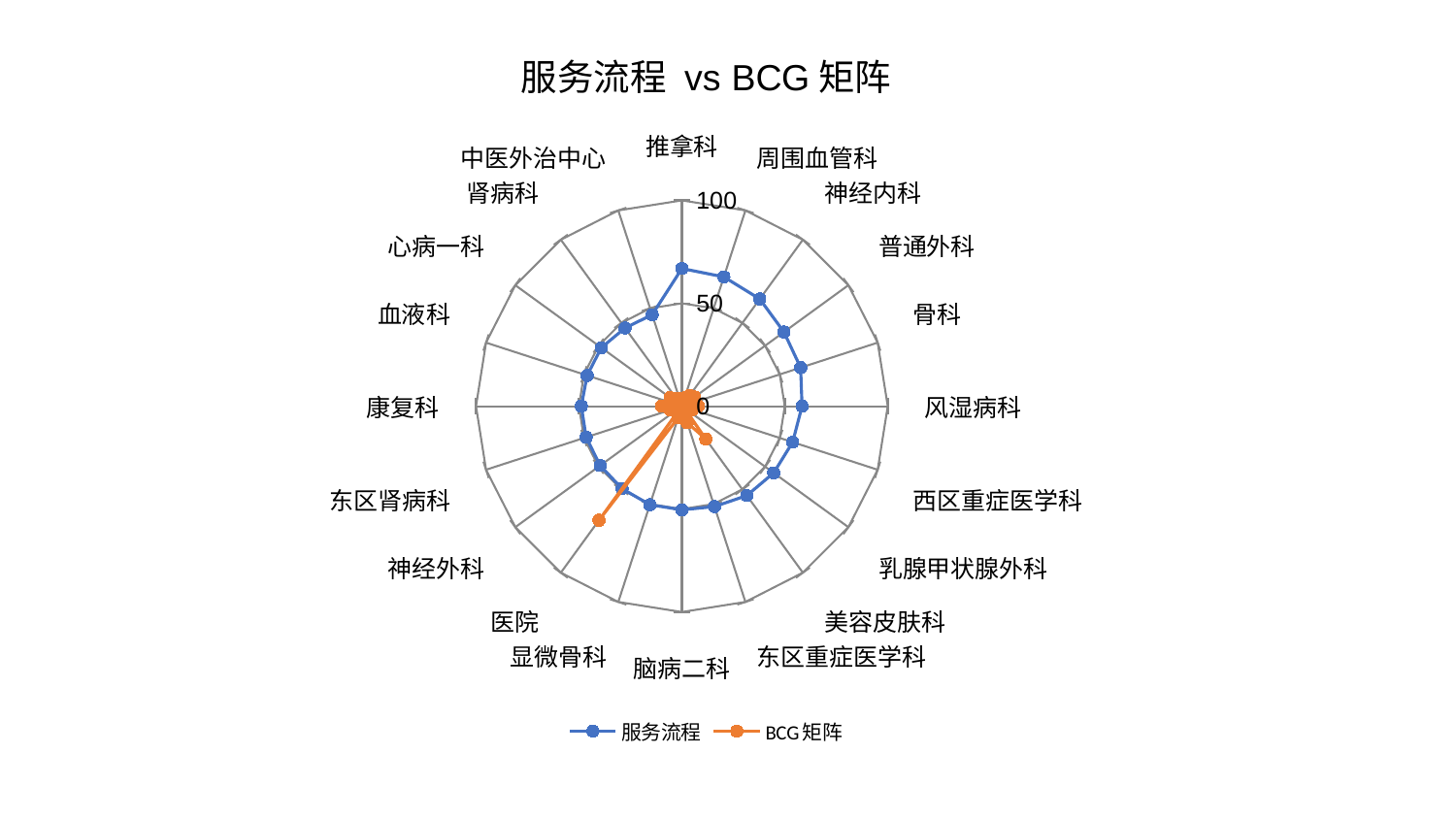

### Chart: 服务流程 vs BCG矩阵

| Category | 服务流程 | BCG矩阵 |
|---|---|---|
| 推拿科 | 66.89831586029081 | 3.707524266416295 |
| 周围血管科 | 66.05026334595824 | 4.314160693810807 |
| 神经内科 | 64.41416495354778 | 6.3531209404449225 |
| 普通外科 | 61.29282781816333 | 7.565739906488804 |
| 骨科 | 60.67692429871586 | 6.813575584986139 |
| 风湿病科 | 58.403511904131 | 8.066326486037166 |
| 西区重症医学科 | 56.58896278535115 | 5.366312980449022 |
| 乳腺甲状腺外科 | 55.15276180439304 | 1.6167043140828223 |
| 美容皮肤科 | 53.68534897565715 | 19.724909388313264 |
| 东区重症医学科 | 51.31325451135725 | 8.449113483517033 |
| 脑病二科 | 50.3769446096733 | 5.425230678117954 |
| 显微骨科 | 50.34498770013815 | 6.005338782553257 |
| 医院 | 49.495429413989996 | 68.52547125294248 |
| 神经外科 | 49.04624085622382 | 0.1212892119725774 |
| 东区肾病科 | 48.89807720205817 | 5.9461490709309075 |
| 康复科 | 48.846587767565495 | 9.89382991903243 |
| 血液科 | 48.389741239438365 | 5.780873276490667 |
| 心病一科 | 48.351423083697654 | 7.039375029833505 |
| 肾病科 | 46.97268445430933 | 4.658759821454787 |
| 中医外治中心 | 46.7380455080405 | 3.5968376725887605 |
65